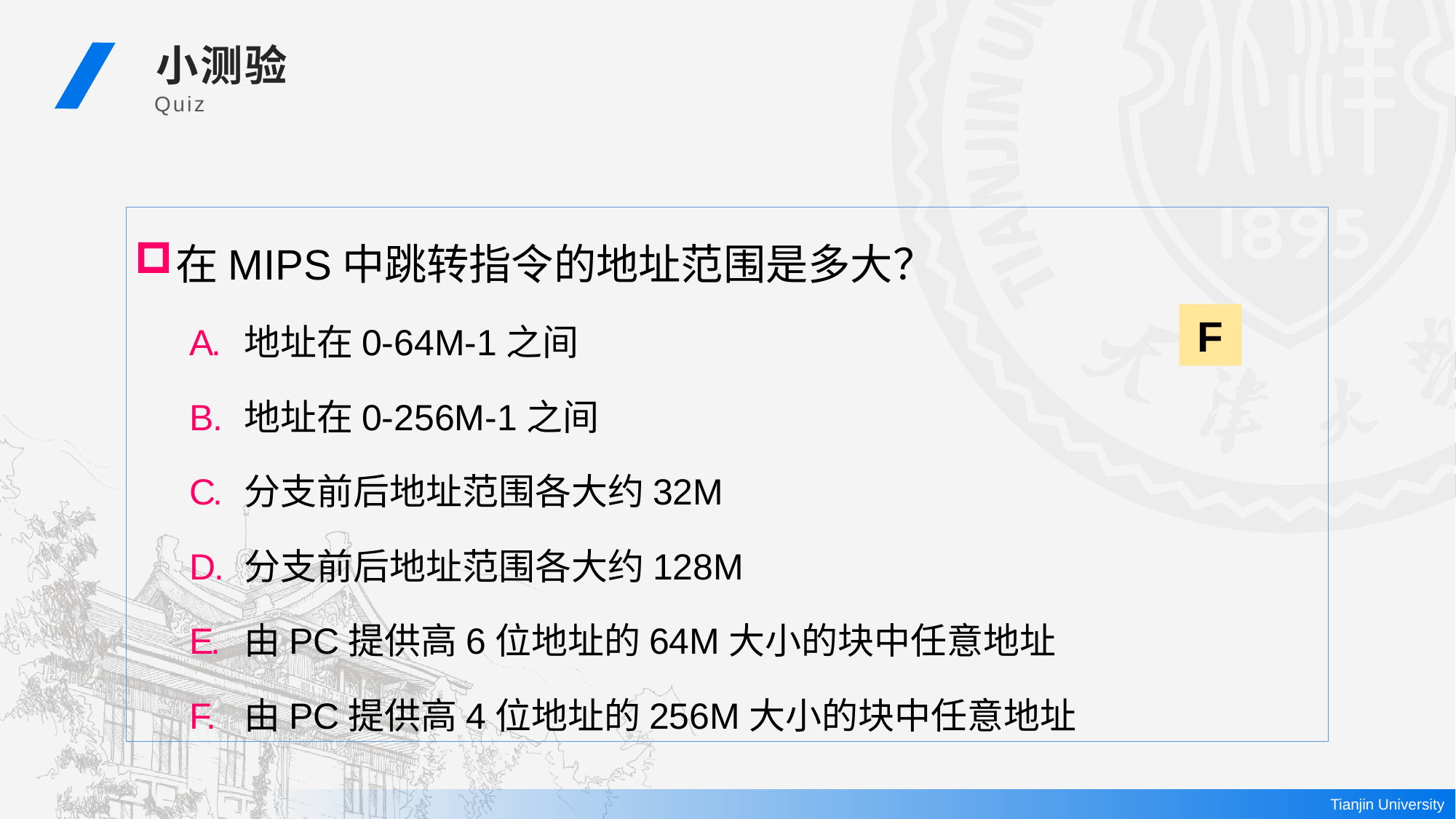

小测验
Quiz
在MIPS中跳转指令的地址范围是多大？
地址在0-64M-1之间
地址在0-256M-1之间
分支前后地址范围各大约32M
分支前后地址范围各大约128M
由PC提供高6位地址的64M大小的块中任意地址
由PC提供高4位地址的256M大小的块中任意地址
F